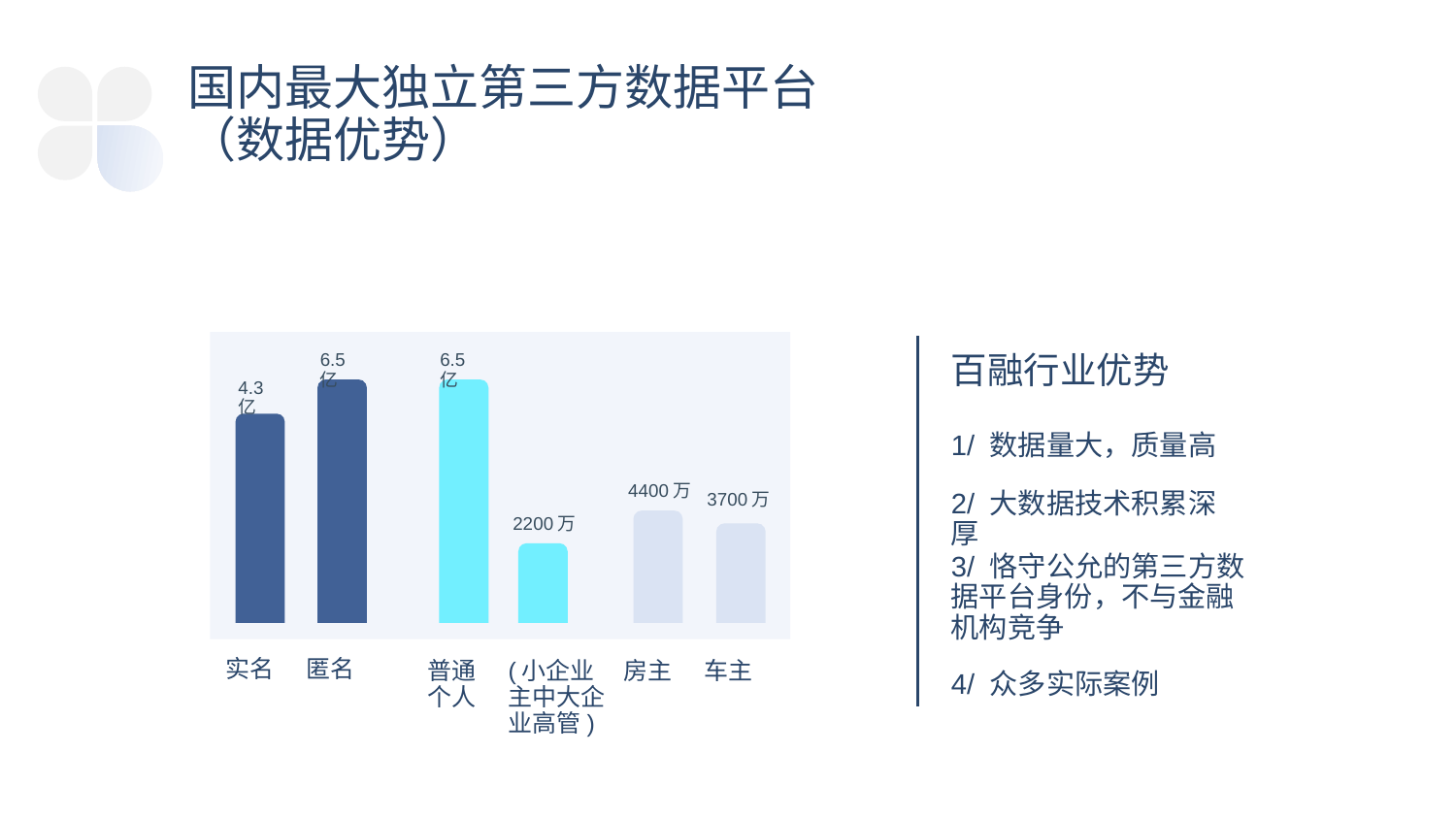

国内最大独立第三方数据平台（数据优势）

6.5亿
6.5亿
百融行业优势
4.3亿

1/ 数据量大，质量高
4400万
2/ 大数据技术积累深厚
3700万
2200万

3/ 恪守公允的第三方数据平台身份，不与金融机构竞争
实名
匿名
普通个人
(小企业主中大企业高管)
房主
车主
4/ 众多实际案例